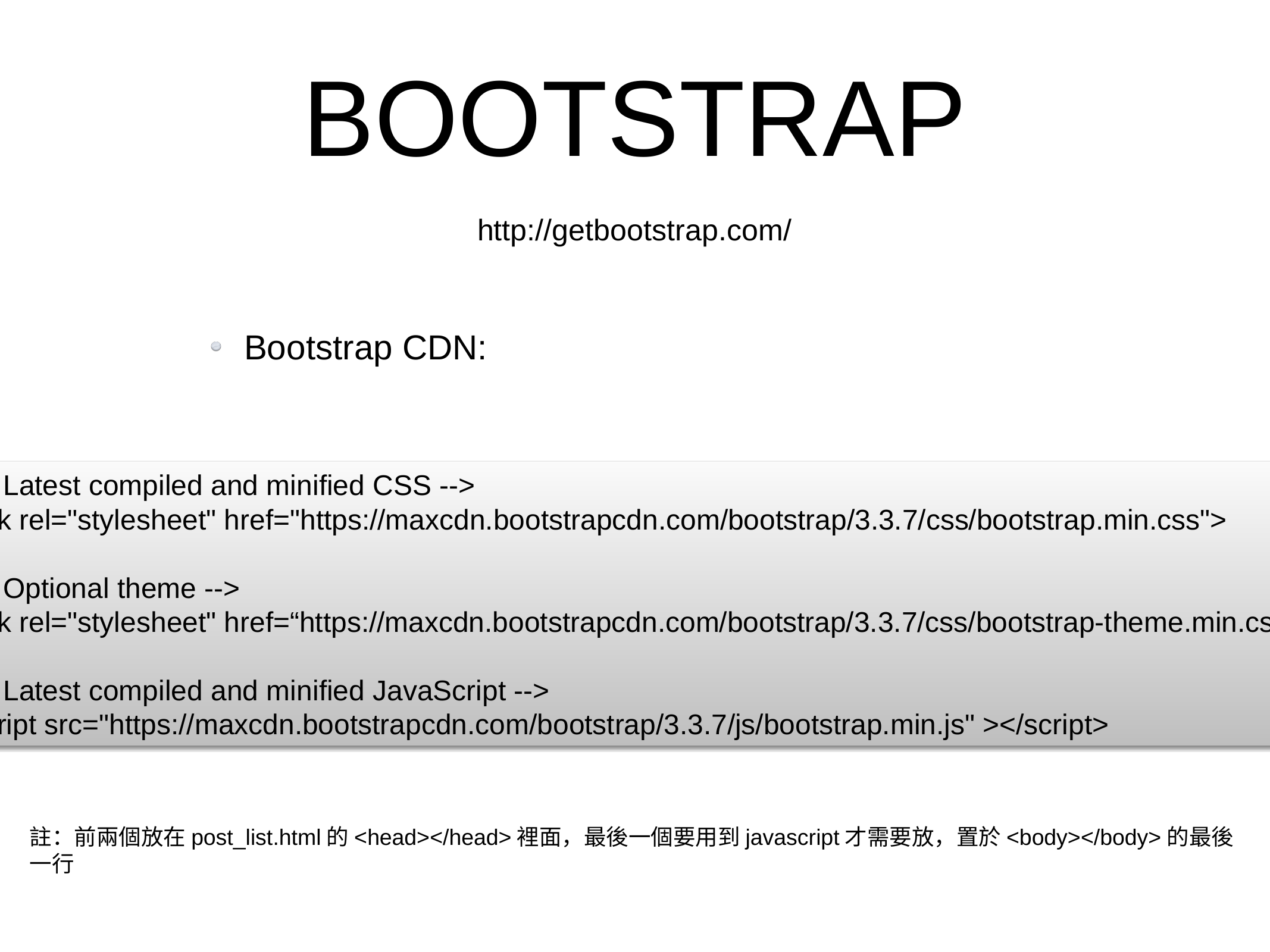

# BOOTSTRAP
http://getbootstrap.com/
Bootstrap CDN:
<!-- Latest compiled and minified CSS -->
<link rel="stylesheet" href="https://maxcdn.bootstrapcdn.com/bootstrap/3.3.7/css/bootstrap.min.css">

<!-- Optional theme -->
<link rel="stylesheet" href=“https://maxcdn.bootstrapcdn.com/bootstrap/3.3.7/css/bootstrap-theme.min.css">

<!-- Latest compiled and minified JavaScript -->
<script src="https://maxcdn.bootstrapcdn.com/bootstrap/3.3.7/js/bootstrap.min.js" ></script>
註：前兩個放在post_list.html的<head></head>裡面，最後一個要用到javascript才需要放，置於<body></body>的最後
一行